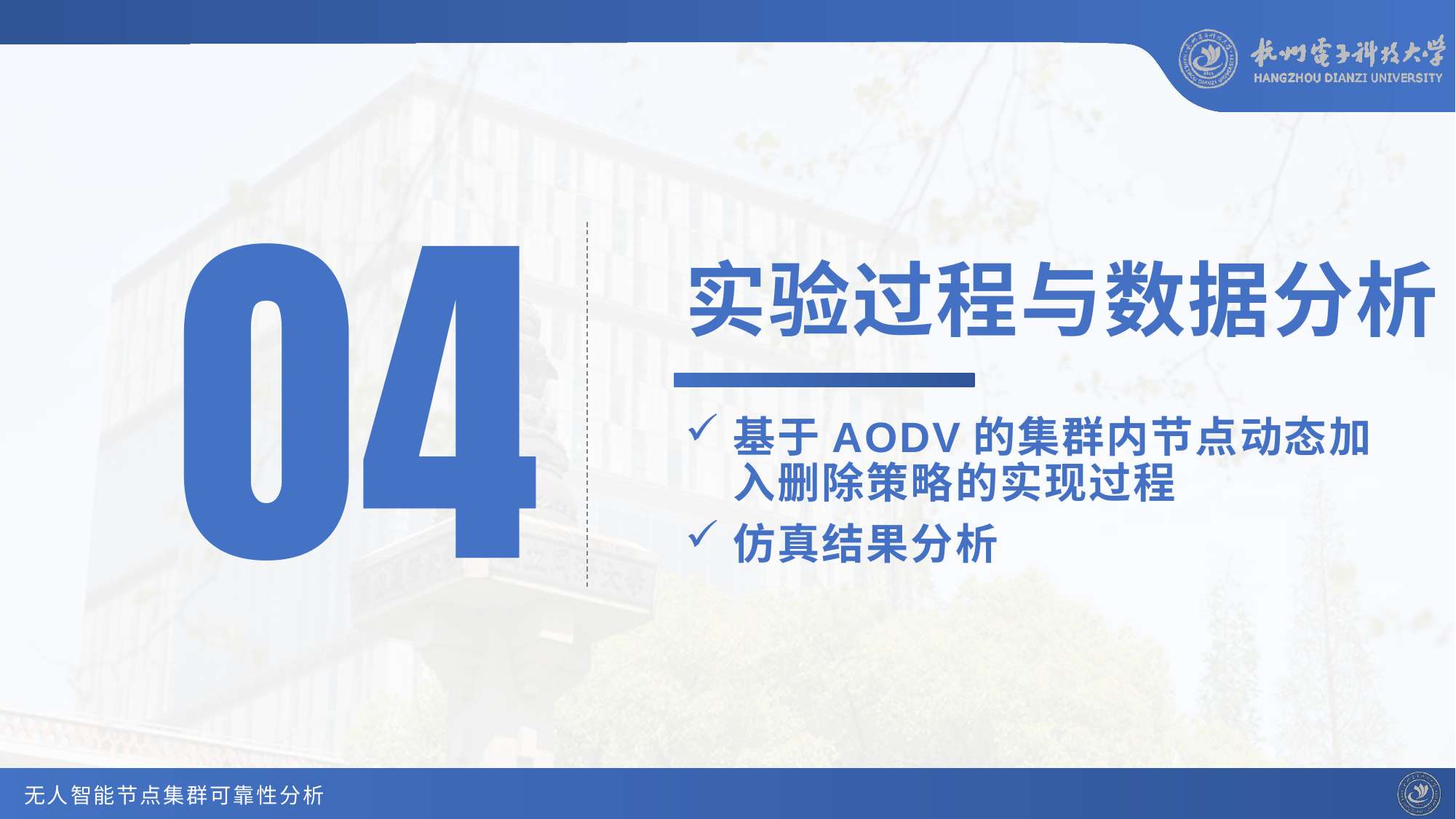

04
实验过程与数据分析
基于AODV的集群内节点动态加入删除策略的实现过程
仿真结果分析